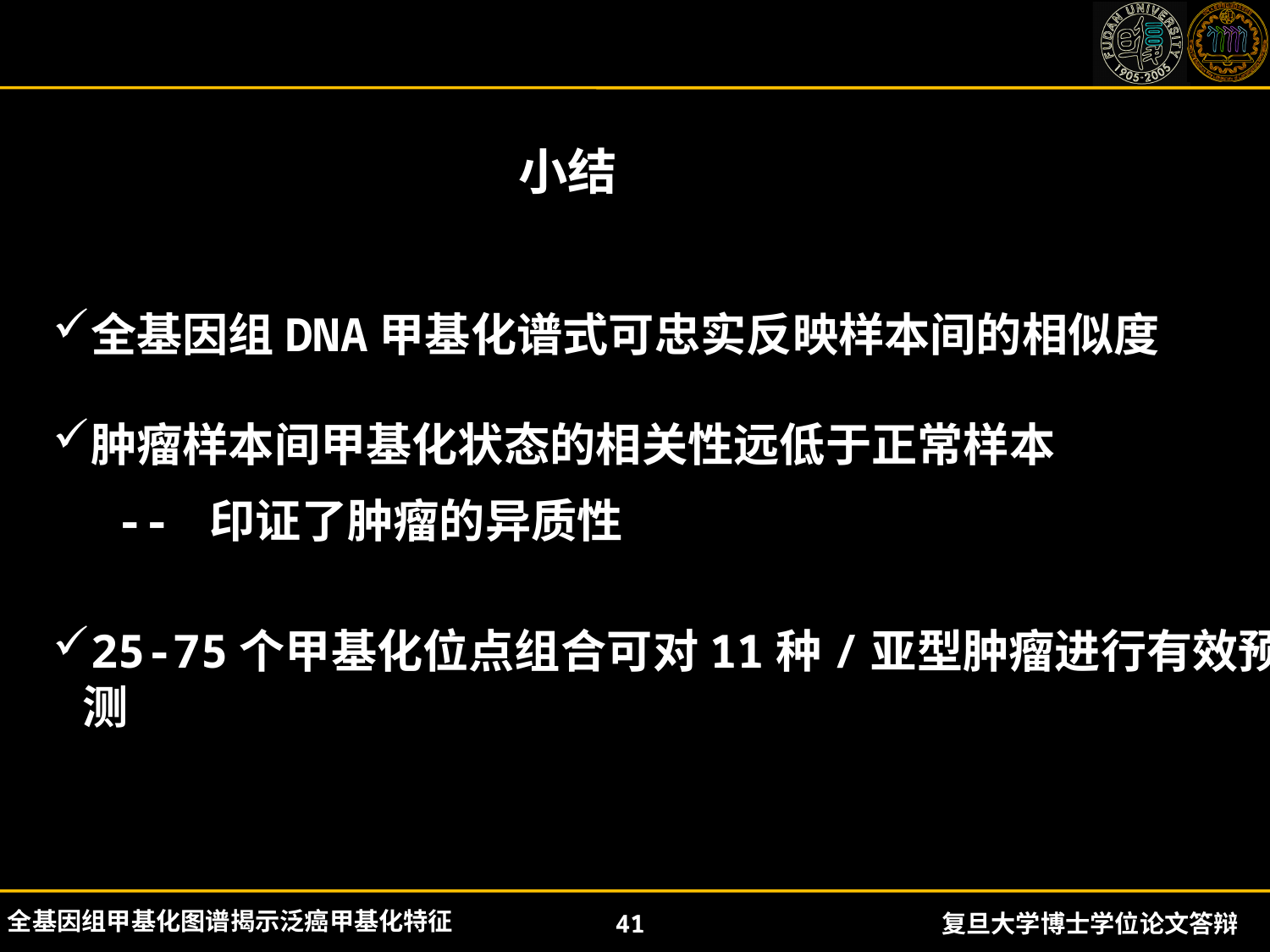

小结

全基因组DNA甲基化谱式可忠实反映样本间的相似度

肿瘤样本间甲基化状态的相关性远低于正常样本
-- 印证了肿瘤的异质性

25-75个甲基化位点组合可对11种/亚型肿瘤进行有效预测
全基因组甲基化图谱揭示泛癌甲基化特征
41
复旦大学博士学位论文答辩